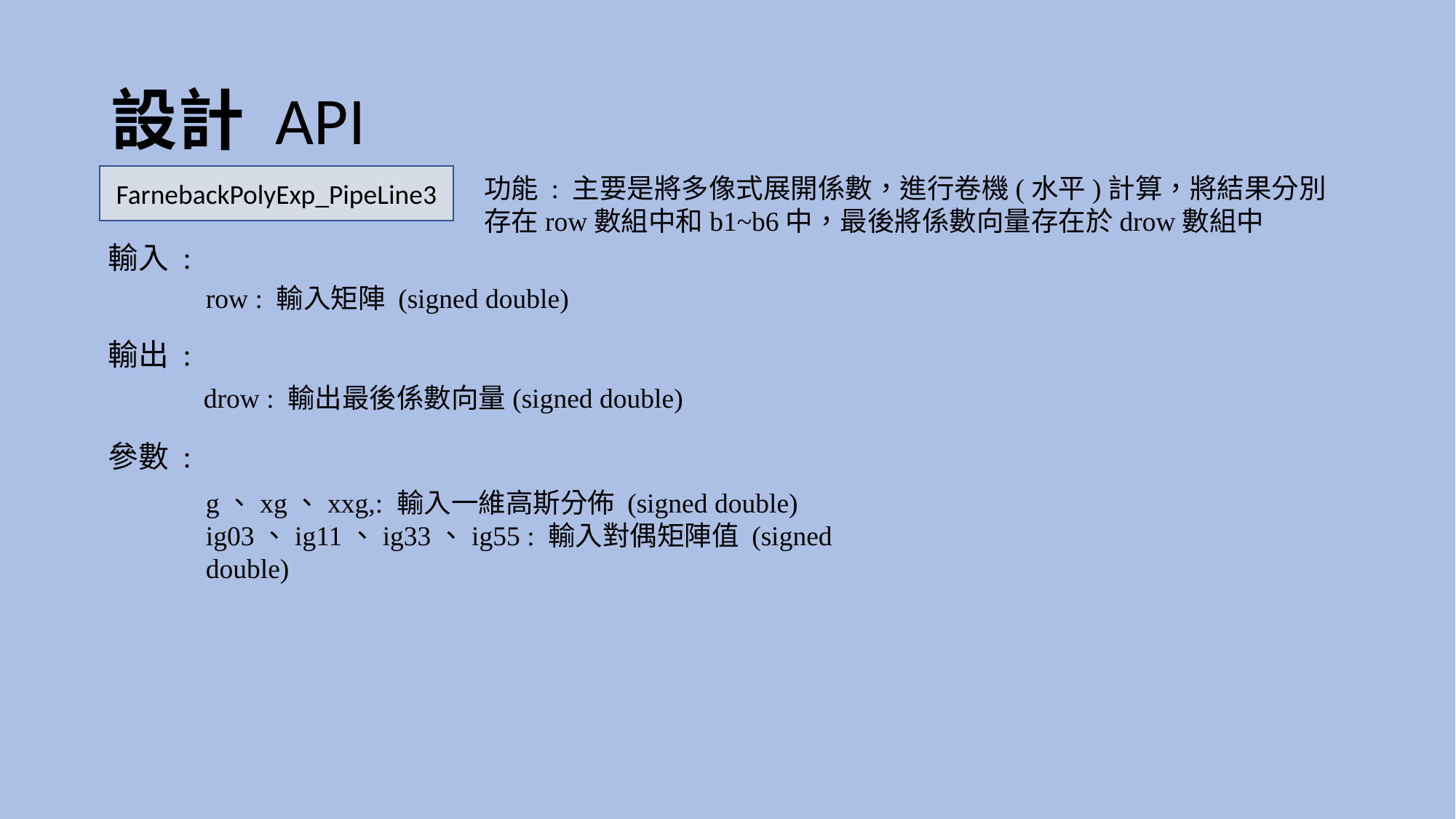

# 設計 API
功能 : 主要是將多像式展開係數，進行卷機(水平)計算，將結果分別存在row數組中和b1~b6中，最後將係數向量存在於drow數組中
FarnebackPolyExp_PipeLine3
輸入 :
row : 輸入矩陣 (signed double)
輸出 :
drow : 輸出最後係數向量(signed double)
參數 :
g、xg、xxg,: 輸入一維高斯分佈 (signed double)
ig03、ig11、ig33、ig55 : 輸入對偶矩陣值 (signed double)